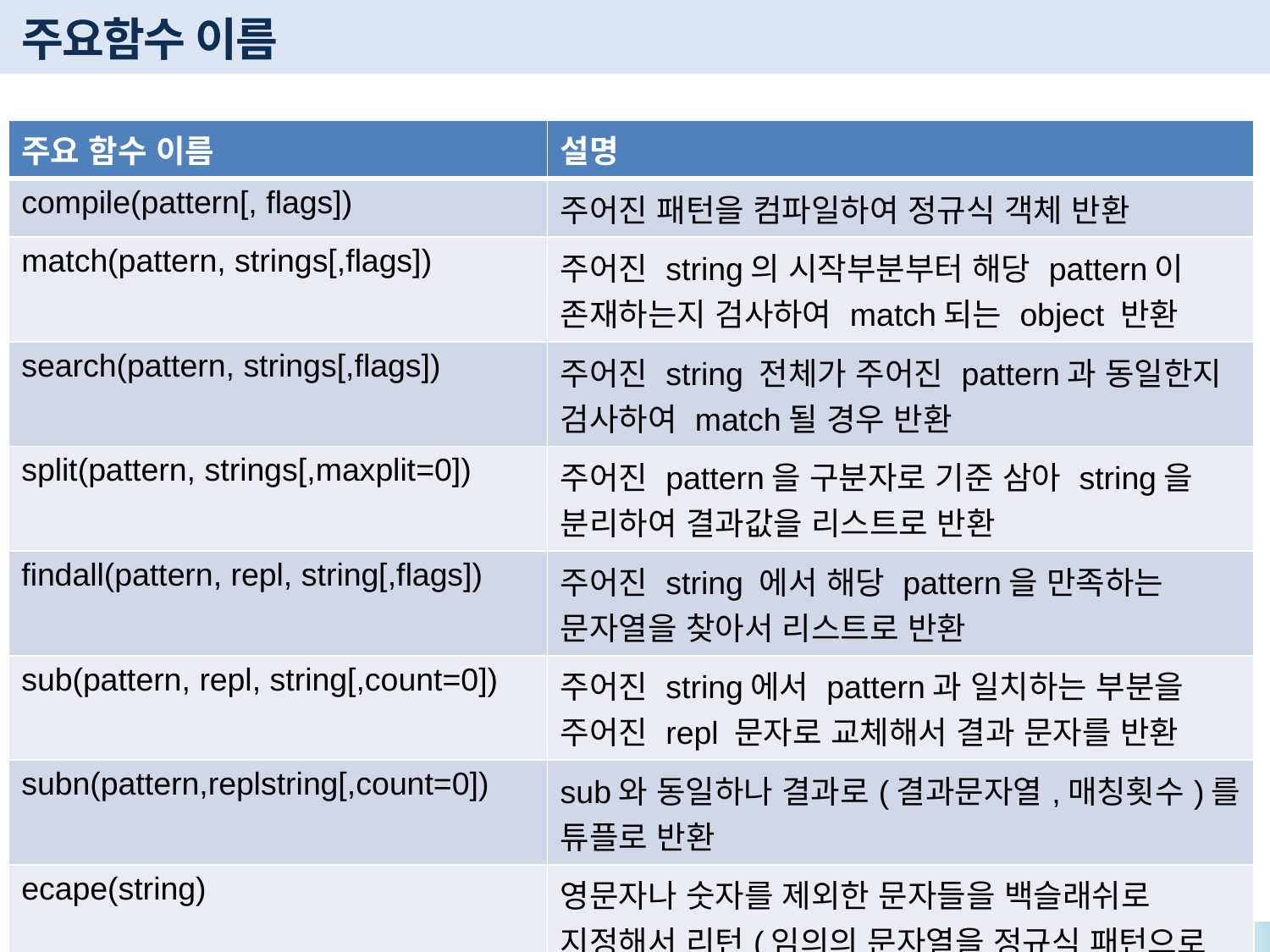

# 주요함수 이름
| 주요 함수 이름 | 설명 |
| --- | --- |
| compile(pattern[, flags]) | 주어진 패턴을 컴파일하여 정규식 객체 반환 |
| match(pattern, strings[,flags]) | 주어진 string의 시작부분부터 해당 pattern이 존재하는지 검사하여 match되는 object 반환 |
| search(pattern, strings[,flags]) | 주어진 string 전체가 주어진 pattern과 동일한지 검사하여 match될 경우 반환 |
| split(pattern, strings[,maxplit=0]) | 주어진 pattern을 구분자로 기준 삼아 string을 분리하여 결과값을 리스트로 반환 |
| findall(pattern, repl, string[,flags]) | 주어진 string 에서 해당 pattern을 만족하는 문자열을 찾아서 리스트로 반환 |
| sub(pattern, repl, string[,count=0]) | 주어진 string에서 pattern과 일치하는 부분을 주어진 repl 문자로 교체해서 결과 문자를 반환 |
| subn(pattern,replstring[,count=0]) | sub와 동일하나 결과로(결과문자열,매칭횟수)를 튜플로 반환 |
| ecape(string) | 영문자나 숫자를 제외한 문자들을 백슬래쉬로 지정해서 리턴(임의의 문자열을 정규식 패턴으로 사용할 경우 유용) |